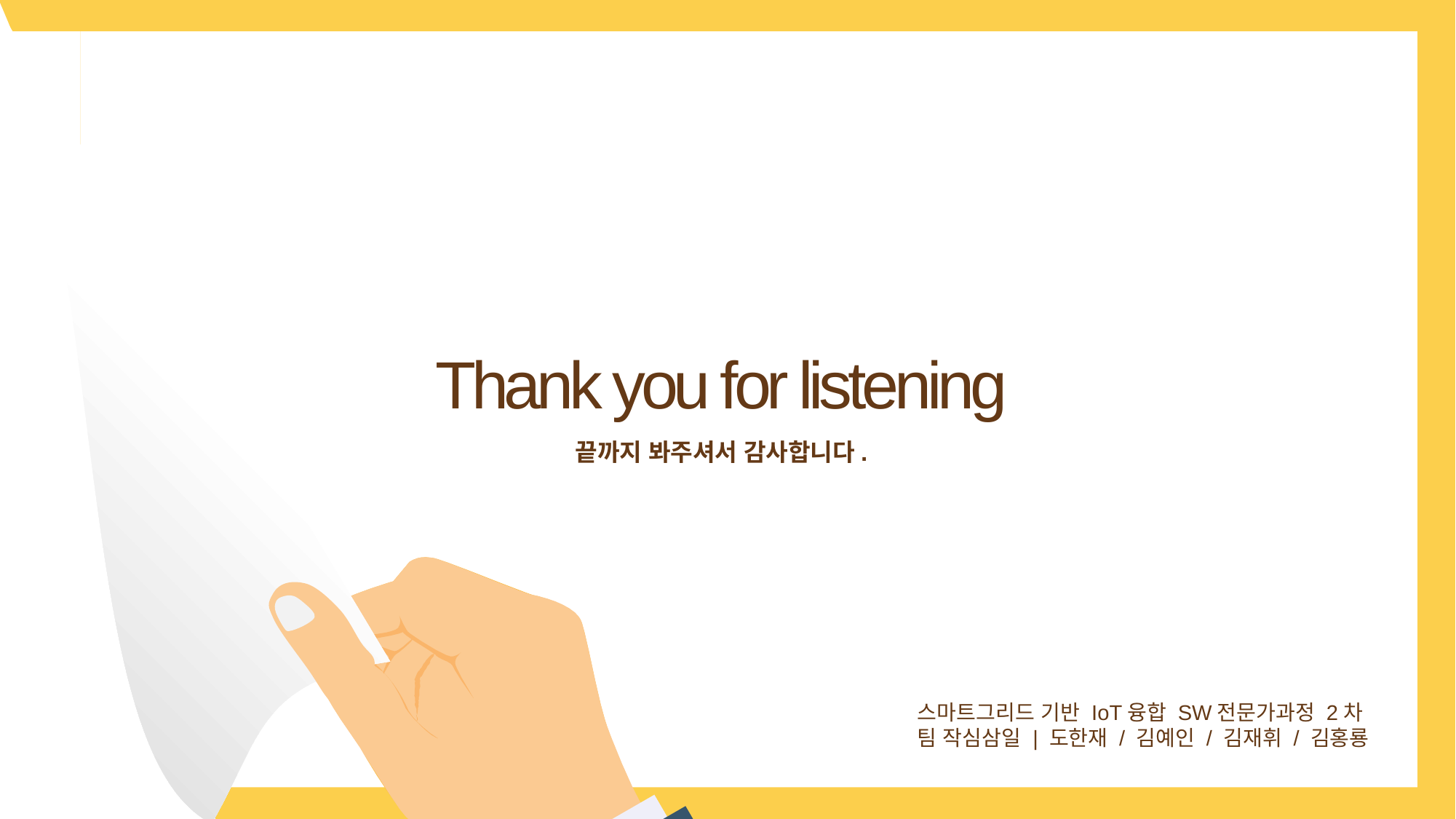

Thank you for listening
끝까지 봐주셔서 감사합니다.

스마트그리드 기반 IoT융합 SW전문가과정 2차
팀 작심삼일 | 도한재 / 김예인 / 김재휘 / 김홍룡